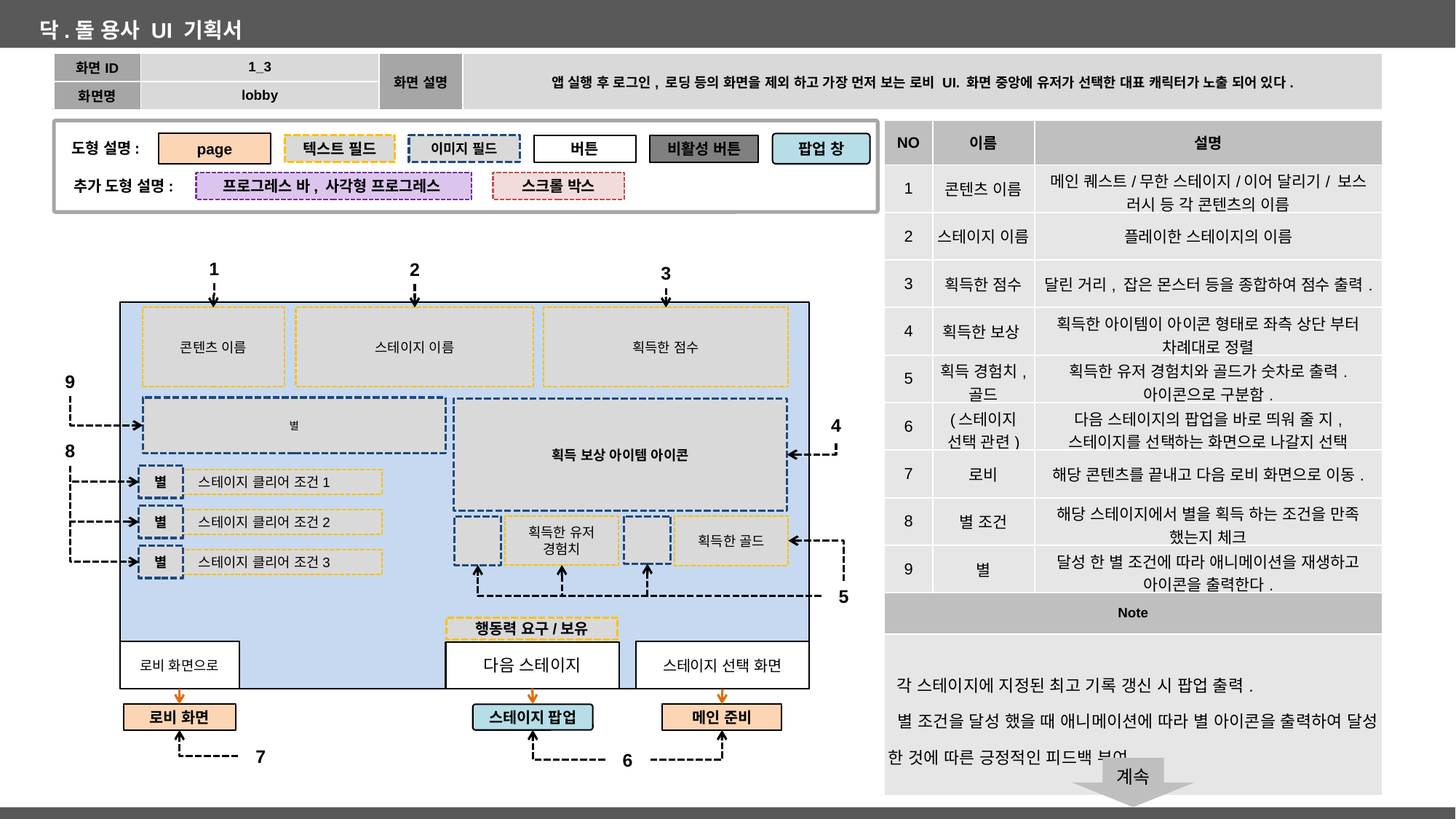

| 화면ID | 1\_3 | 화면 설명 | 앱 실행 후 로그인, 로딩 등의 화면을 제외 하고 가장 먼저 보는 로비 UI. 화면 중앙에 유저가 선택한 대표 캐릭터가 노출 되어 있다. |
| --- | --- | --- | --- |
| 화면명 | lobby |  |  |

| NO | 이름 | 설명 |
| --- | --- | --- |
| 1 | 콘텐츠 이름 | 메인 퀘스트/무한 스테이지/이어 달리기/ 보스 러시 등 각 콘텐츠의 이름 |
| 2 | 스테이지 이름 | 플레이한 스테이지의 이름 |
| 3 | 획득한 점수 | 달린 거리, 잡은 몬스터 등을 종합하여 점수 출력. |
| 4 | 획득한 보상 | 획득한 아이템이 아이콘 형태로 좌측 상단 부터 차례대로 정렬 |
| 5 | 획득 경험치, 골드 | 획득한 유저 경험치와 골드가 숫차로 출력. 아이콘으로 구분함. |
| 6 | (스테이지 선택 관련) | 다음 스테이지의 팝업을 바로 띄워 줄 지, 스테이지를 선택하는 화면으로 나갈지 선택 |
| 7 | 로비 | 해당 콘텐츠를 끝내고 다음 로비 화면으로 이동. |
| 8 | 별 조건 | 해당 스테이지에서 별을 획득 하는 조건을 만족 했는지 체크 |
| 9 | 별 | 달성 한 별 조건에 따라 애니메이션을 재생하고 아이콘을 출력한다. |
| Note |  |  |
| 각 스테이지에 지정된 최고 기록 갱신 시 팝업 출력. 별 조건을 달성 했을 때 애니메이션에 따라 별 아이콘을 출력하여 달성 한 것에 따른 긍정적인 피드백 부여. |  |  |
page
도형 설명:
팝업 창
비활성 버튼
텍스트 필드
이미지 필드
버튼
추가 도형 설명:
프로그레스 바, 사각형 프로그레스
스크롤 박스
1
2
3

콘텐츠 이름
스테이지 이름
획득한 점수
9
별
획득 보상 아이템 아이콘
획득한 골드

획득한 유저 경험치
4
8
별
스테이지 클리어 조건1
별
스테이지 클리어 조건2
별
스테이지 클리어 조건3
5
행동력 요구/보유
로비 화면으로
스테이지 선택 화면
다음 스테이지
로비 화면
스테이지 팝업
메인 준비
7
6
계속